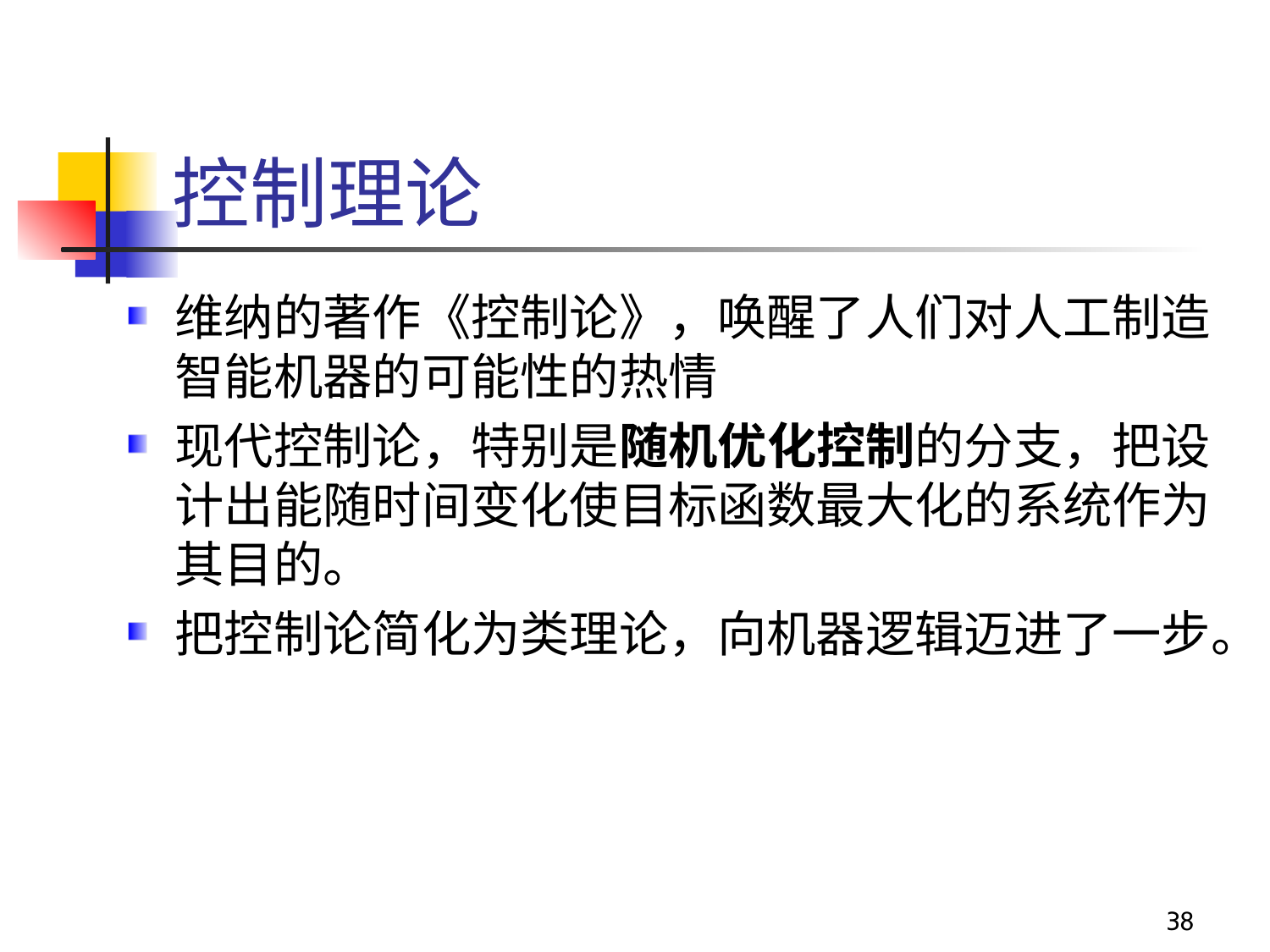

# 控制理论
维纳的著作《控制论》，唤醒了人们对人工制造智能机器的可能性的热情
现代控制论，特别是随机优化控制的分支，把设计出能随时间变化使目标函数最大化的系统作为其目的。
把控制论简化为类理论，向机器逻辑迈进了一步。
38